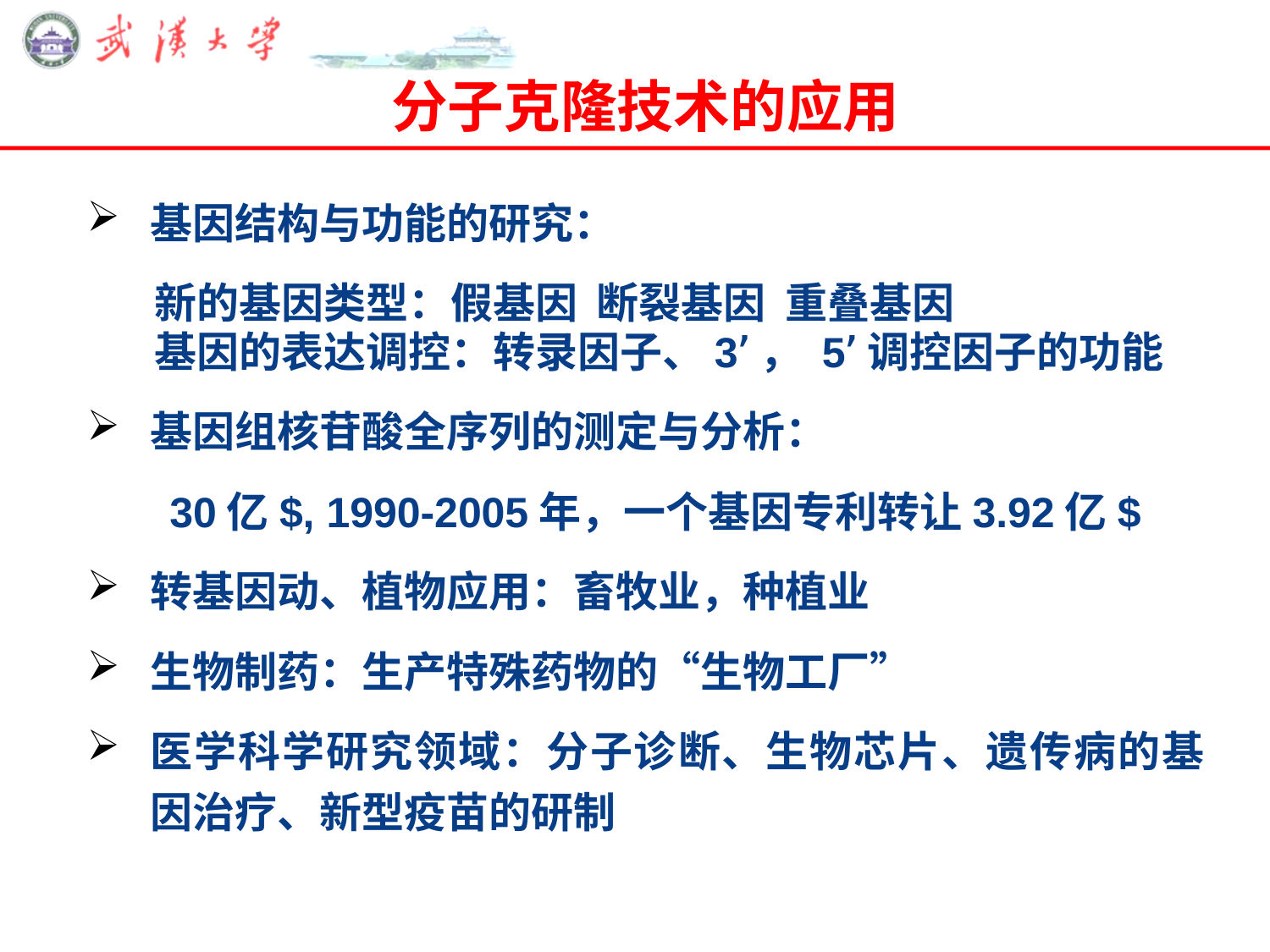

# 分子克隆技术的应用

基因结构与功能的研究：
      新的基因类型：假基因  断裂基因  重叠基因
      基因的表达调控：转录因子、3’， 5’调控因子的功能
基因组核苷酸全序列的测定与分析：
       30亿$, 1990-2005年，一个基因专利转让3.92亿$
转基因动、植物应用：畜牧业，种植业
生物制药：生产特殊药物的“生物工厂”
医学科学研究领域：分子诊断、生物芯片、遗传病的基因治疗、新型疫苗的研制